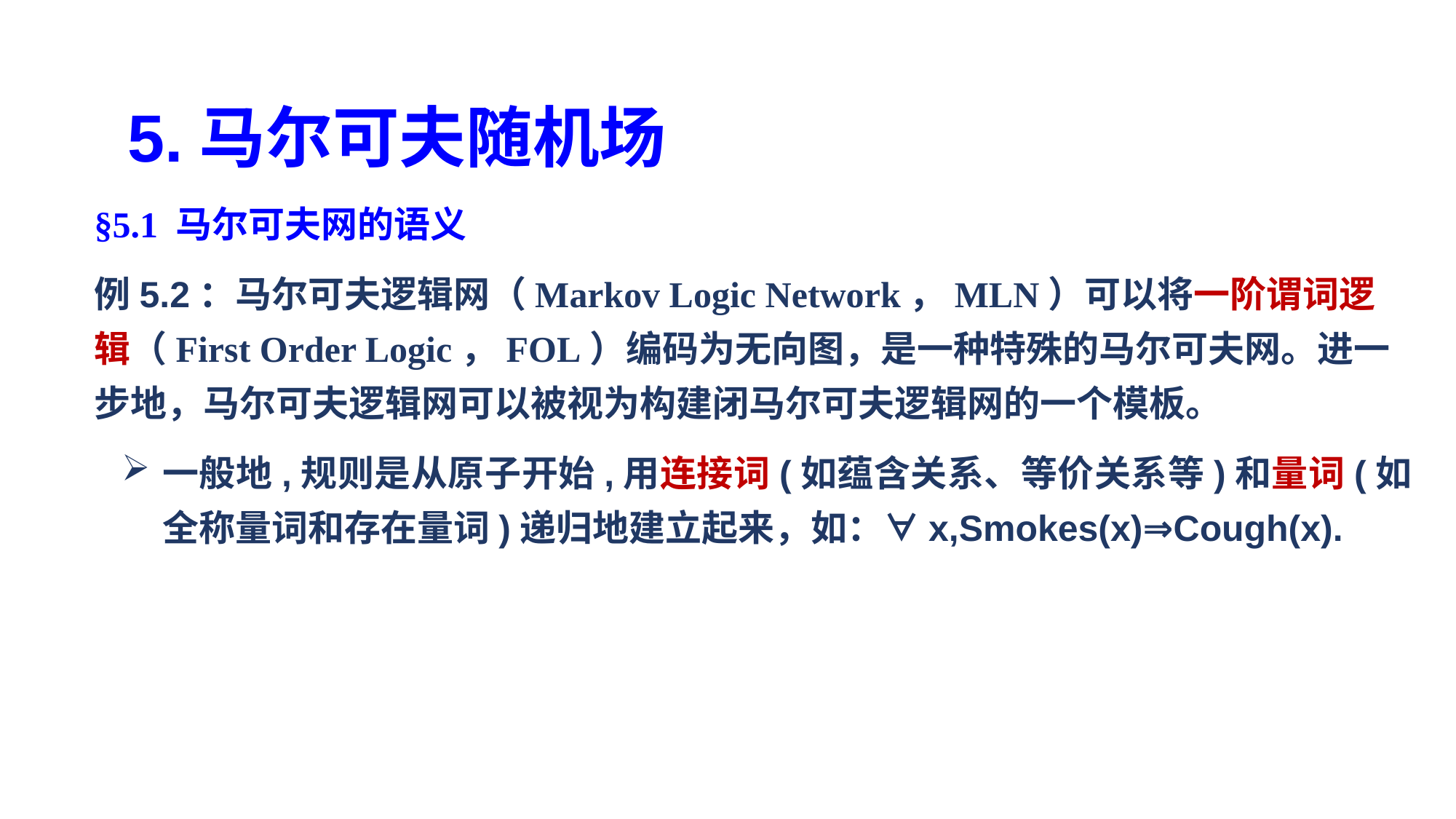

5.马尔可夫随机场
§5.1 马尔可夫网的语义
例5.2：马尔可夫逻辑网（Markov Logic Network，MLN）可以将一阶谓词逻辑（First Order Logic，FOL）编码为无向图，是一种特殊的马尔可夫网。进一步地，马尔可夫逻辑网可以被视为构建闭马尔可夫逻辑网的一个模板。
一般地,规则是从原子开始,用连接词(如蕴含关系、等价关系等)和量词(如全称量词和存在量词)递归地建立起来，如：∀x,Smokes(x)⇒Cough(x).